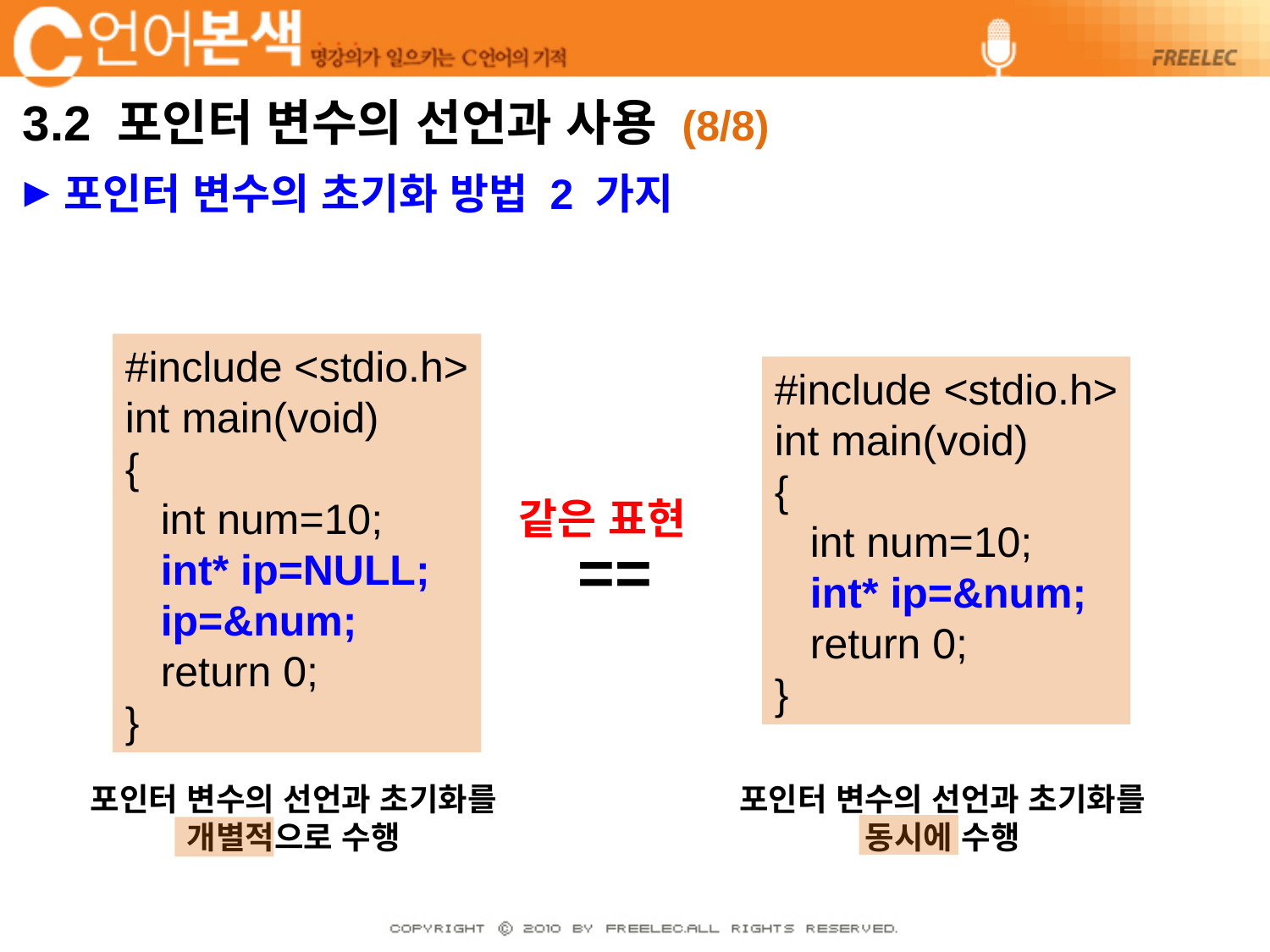

# 3.2 포인터 변수의 선언과 사용 (8/8)
포인터 변수의 초기화 방법 2 가지

#include <stdio.h>
int main(void)
{
   int num=10;
   int* ip=NULL;
   ip=&num;
   return 0;
}
#include <stdio.h>
int main(void)
{
   int num=10;
   int* ip=&num;
   return 0;
}
같은 표현
==
포인터 변수의 선언과 초기화를
개별적으로 수행
포인터 변수의 선언과 초기화를
동시에 수행